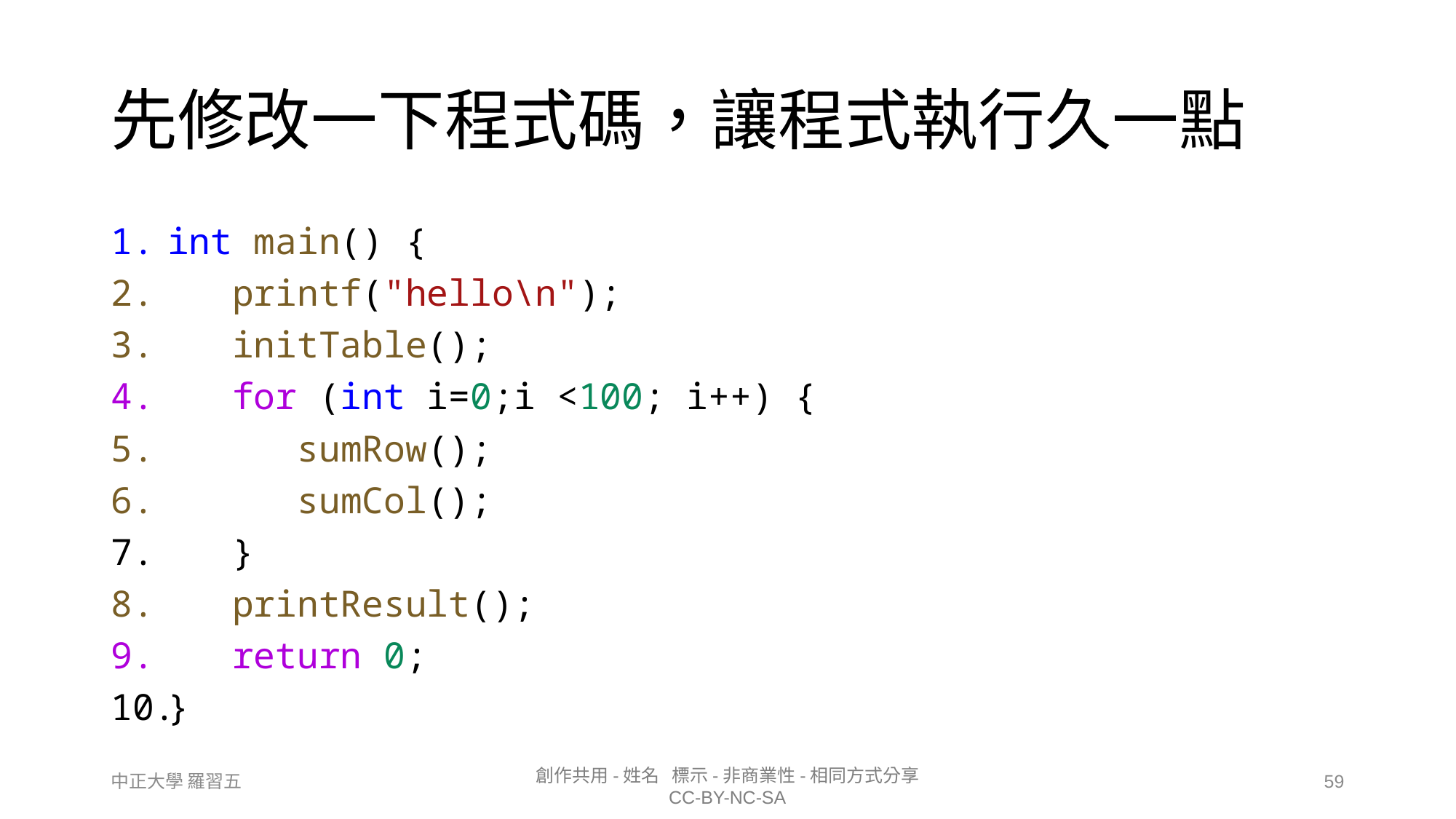

# 先修改一下程式碼，讓程式執行久一點
int main() {
   printf("hello\n");
   initTable();
   for (int i=0;i <100; i++) {
      sumRow();
      sumCol();
   }
   printResult();
   return 0;
}

59